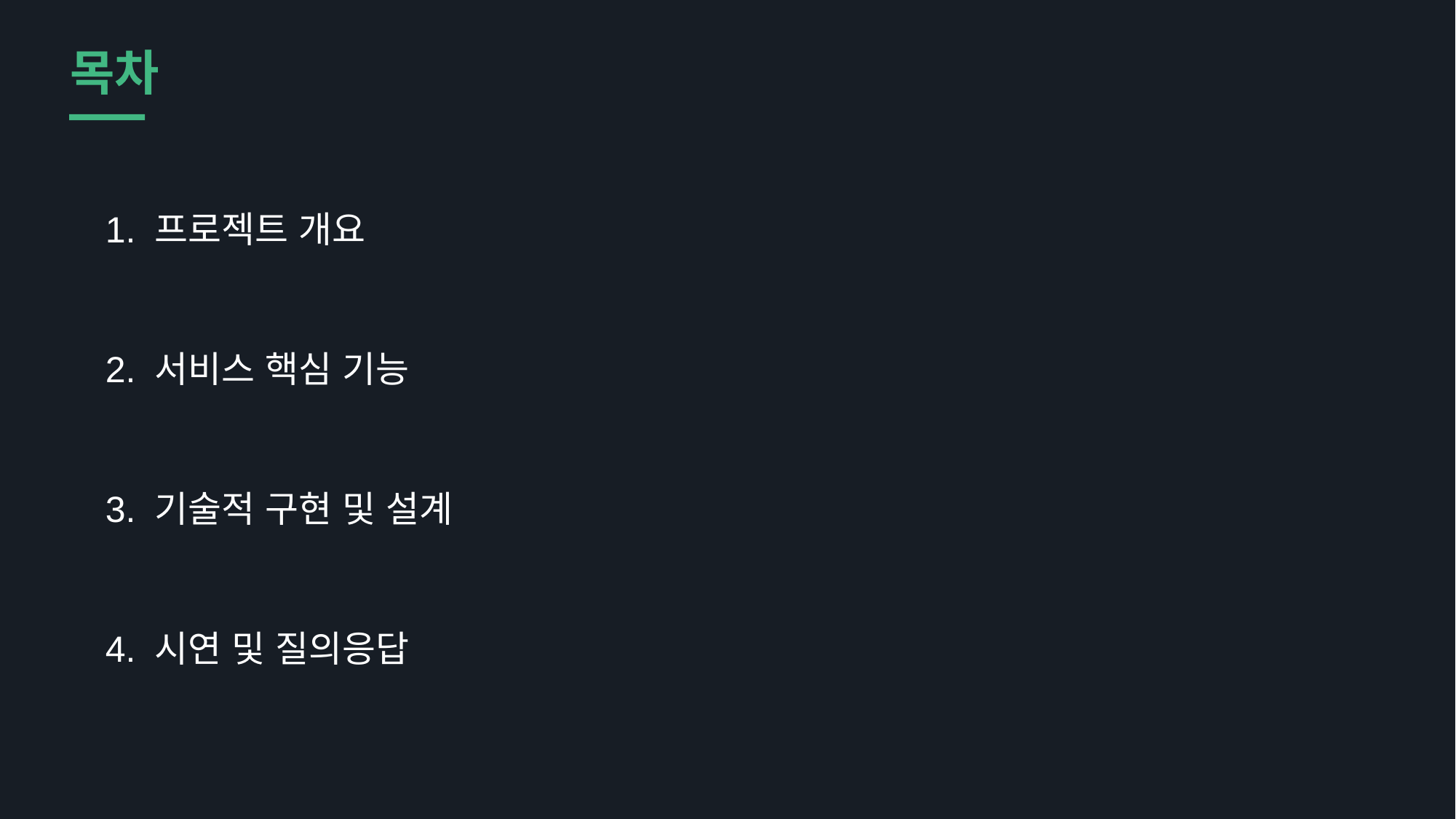

목차

1. 프로젝트 개요
2. 서비스 핵심 기능
3. 기술적 구현 및 설계
4. 시연 및 질의응답